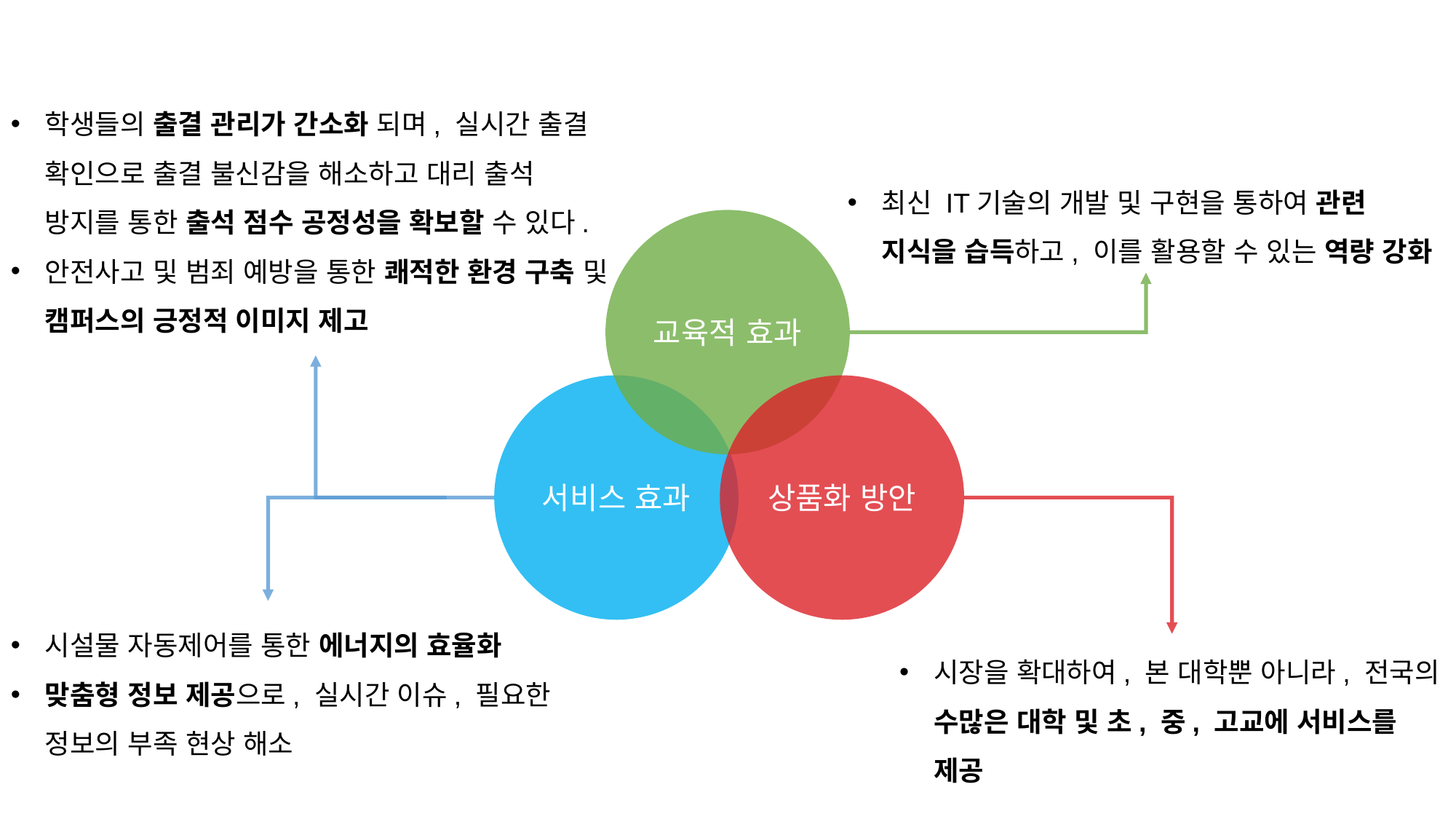

학생들의 출결 관리가 간소화 되며, 실시간 출결 확인으로 출결 불신감을 해소하고 대리 출석 방지를 통한 출석 점수 공정성을 확보할 수 있다.
안전사고 및 범죄 예방을 통한 쾌적한 환경 구축 및 캠퍼스의 긍정적 이미지 제고

시설물 자동제어를 통한 에너지의 효율화
맞춤형 정보 제공으로, 실시간 이슈, 필요한 정보의 부족 현상 해소

최신 IT기술의 개발 및 구현을 통하여 관련 지식을 습득하고, 이를 활용할 수 있는 역량 강화
교육적 효과
서비스 효과
상품화 방안

시장을 확대하여, 본 대학뿐 아니라, 전국의 수많은 대학 및 초, 중, 고교에 서비스를 제공